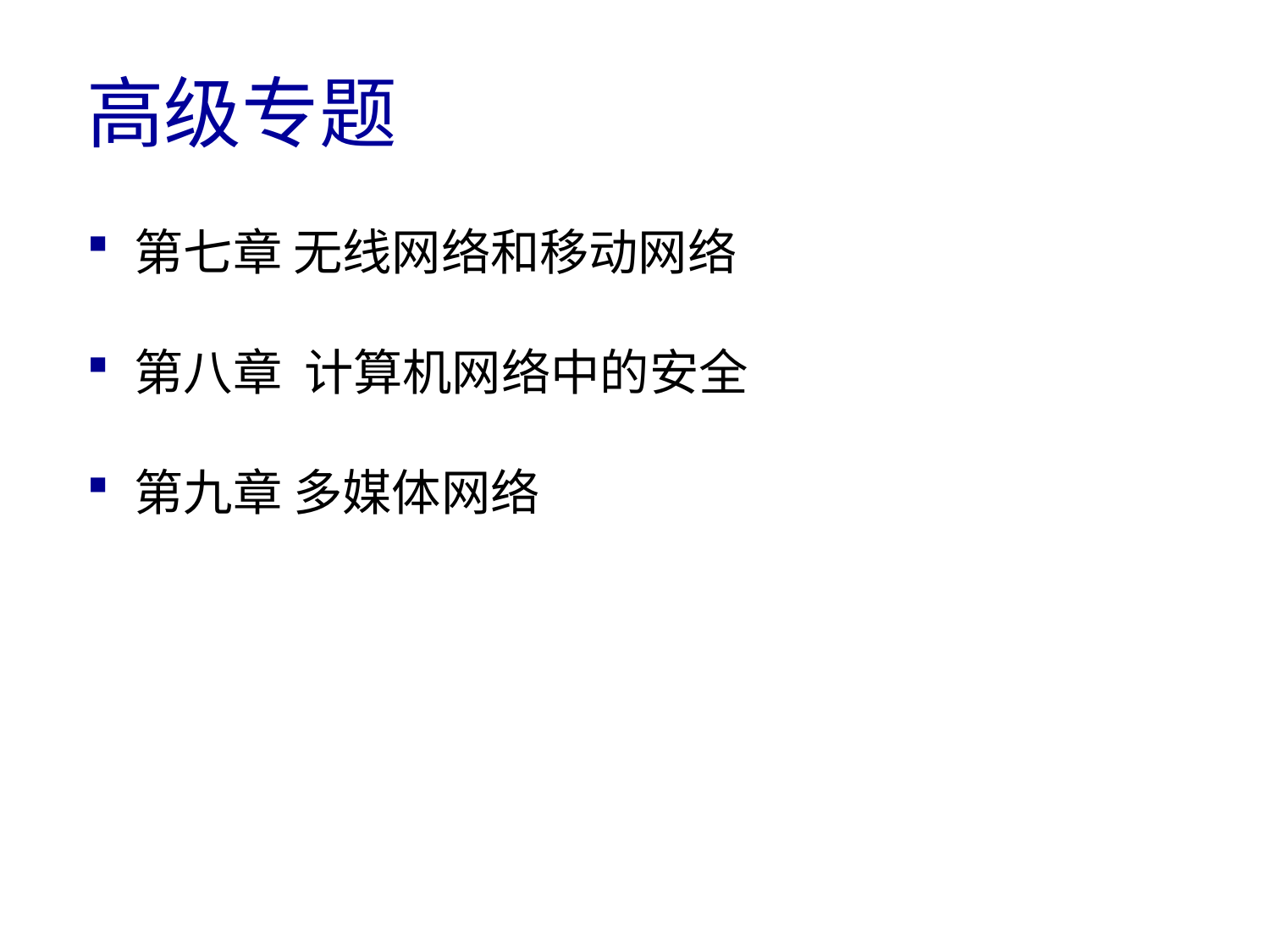

# 高级专题
第七章 无线网络和移动网络

第八章  计算机网络中的安全

第九章 多媒体网络